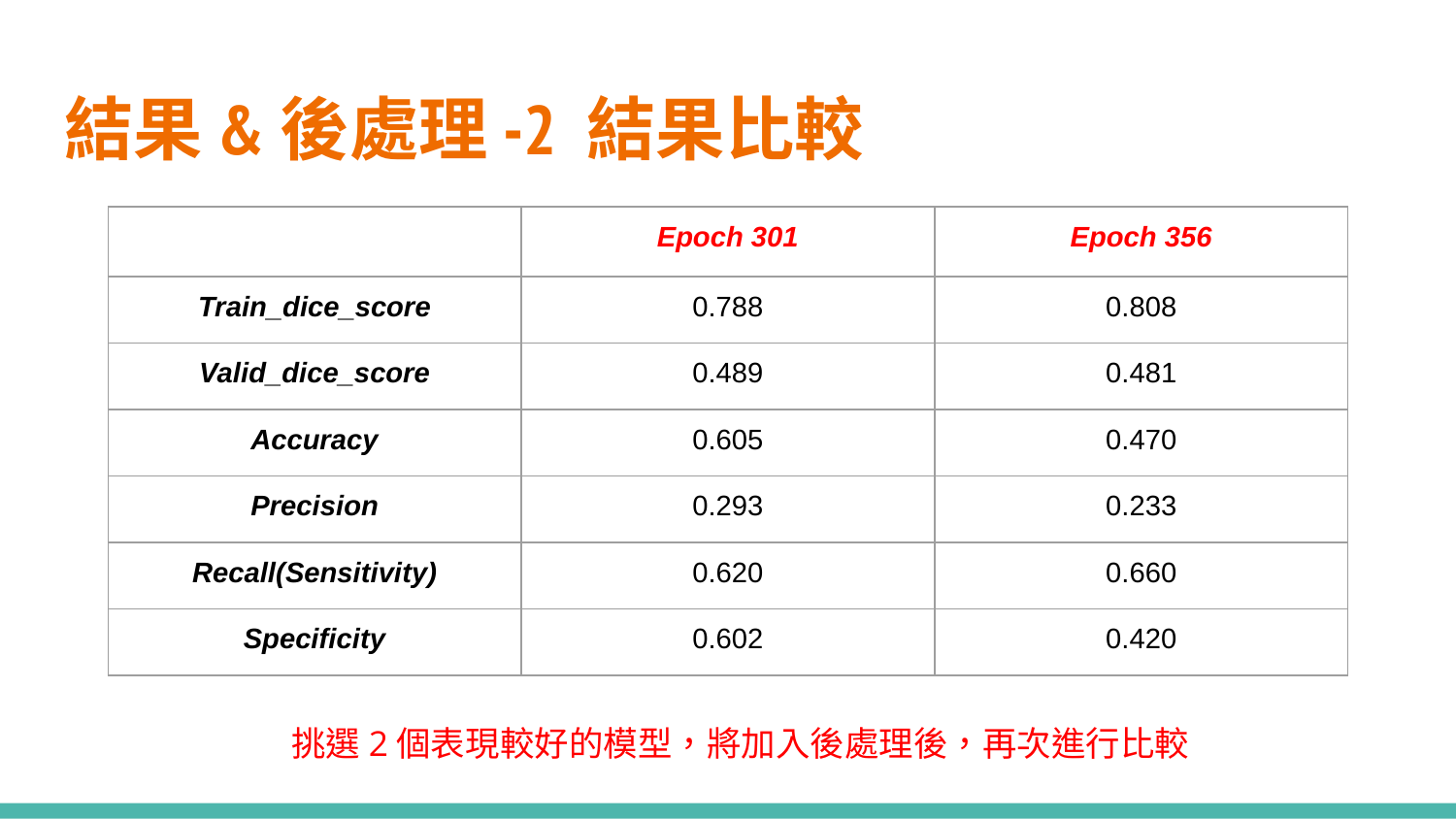

# 結果&後處理-2 結果比較
|  | Epoch 301 | Epoch 356 |
| --- | --- | --- |
| Train\_dice\_score | 0.788 | 0.808 |
| Valid\_dice\_score | 0.489 | 0.481 |
| Accuracy | 0.605 | 0.470 |
| Precision | 0.293 | 0.233 |
| Recall(Sensitivity) | 0.620 | 0.660 |
| Specificity | 0.602 | 0.420 |
挑選2個表現較好的模型，將加入後處理後，再次進行比較